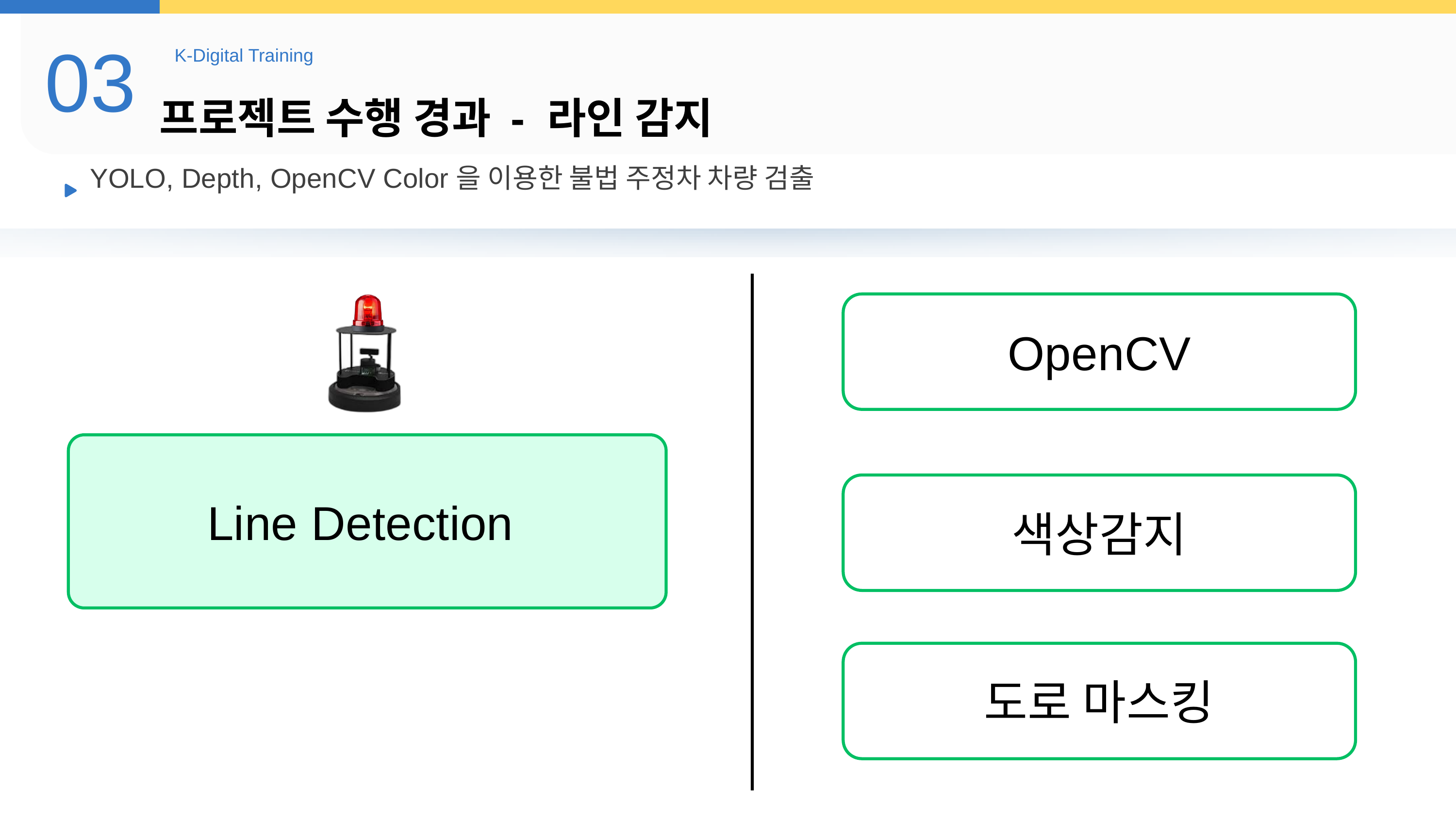

03

K-Digital Training
프로젝트 수행 경과 - 라인 감지

YOLO, Depth, OpenCV Color을 이용한 불법 주정차 차량 검출

OpenCV

Line Detection

색상감지

도로 마스킹